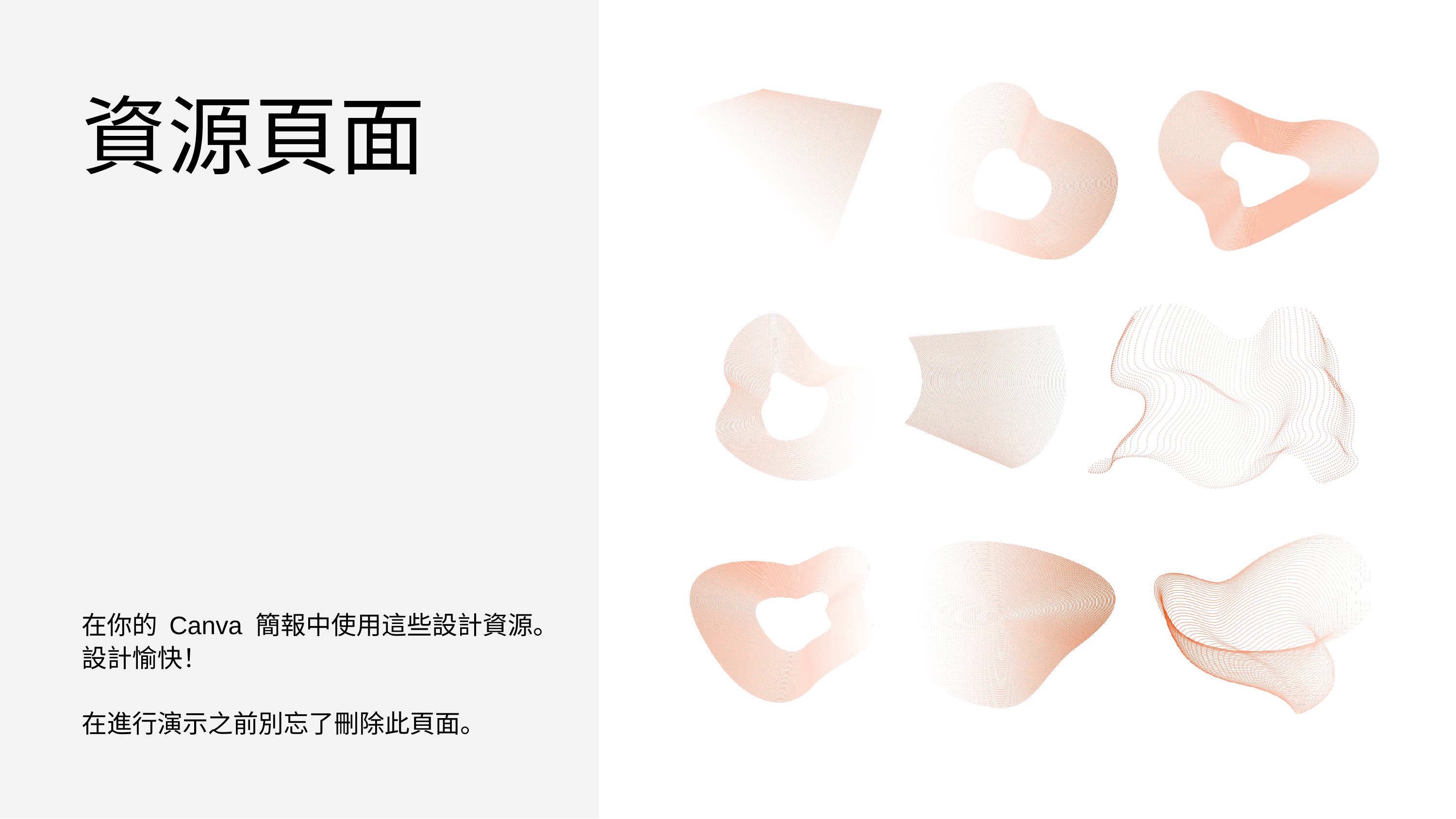

資源頁面

在你的 Canva 簡報中使用這些設計資源。設計愉快！

在進行演示之前別忘了刪除此頁面。